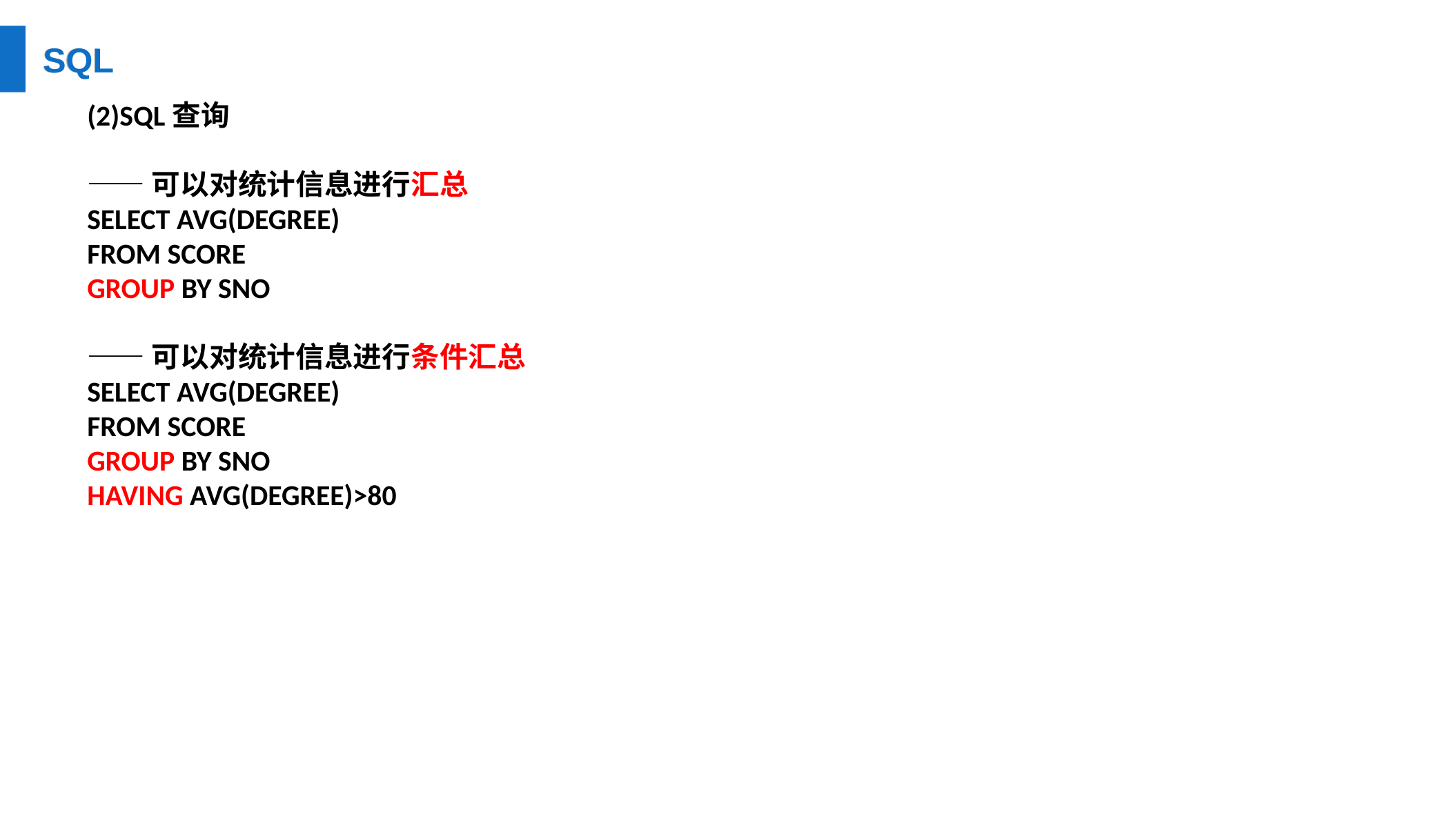

SQL
SQL
(2)SQL查询

——可以对统计信息进行汇总
SELECT AVG(DEGREE)
FROM SCORE
GROUP BY SNO

——可以对统计信息进行条件汇总
SELECT AVG(DEGREE)
FROM SCORE
GROUP BY SNO
HAVING AVG(DEGREE)>80